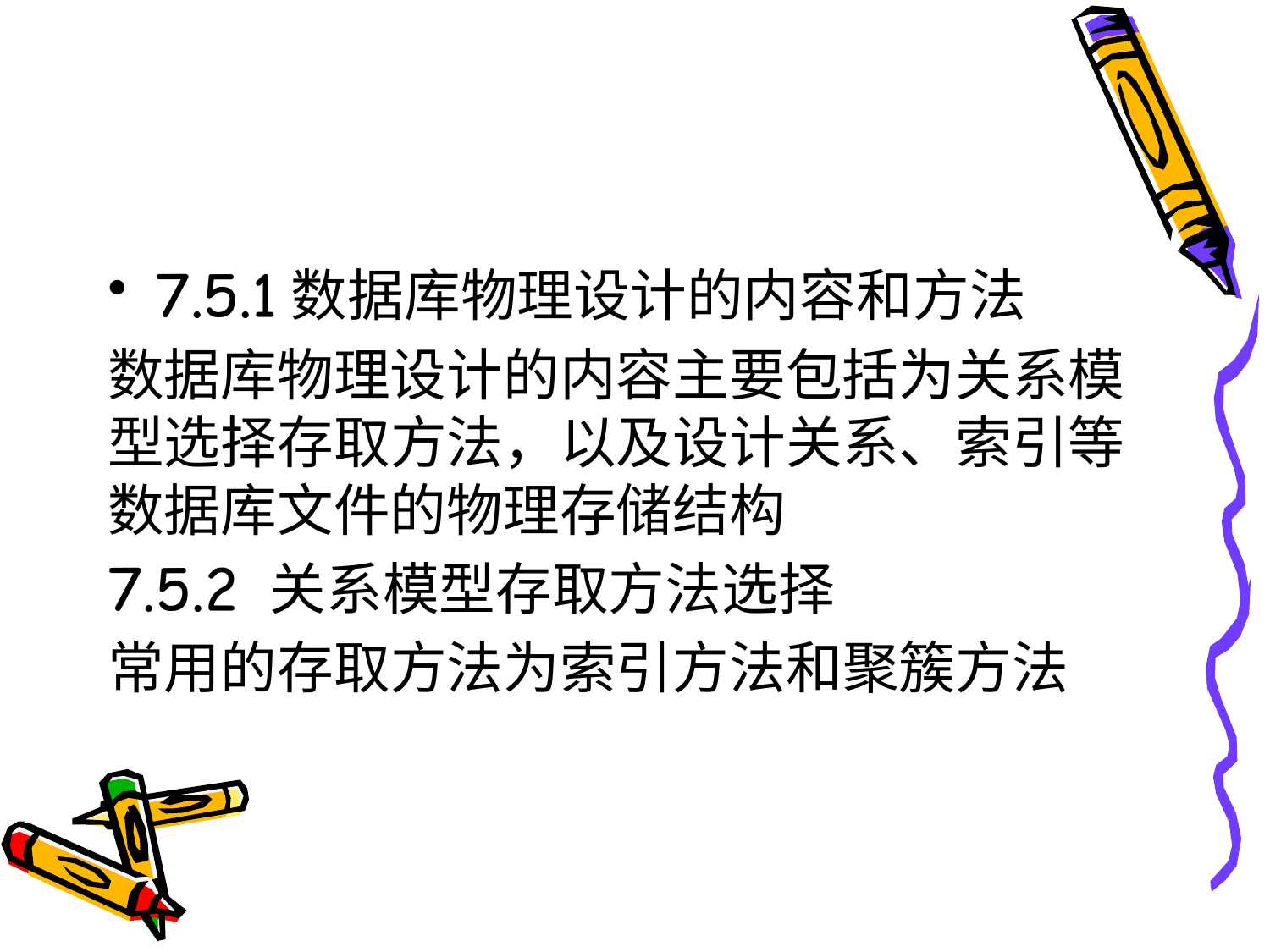

#
7.5.1数据库物理设计的内容和方法
数据库物理设计的内容主要包括为关系模型选择存取方法，以及设计关系、索引等数据库文件的物理存储结构
7.5.2 关系模型存取方法选择
常用的存取方法为索引方法和聚簇方法